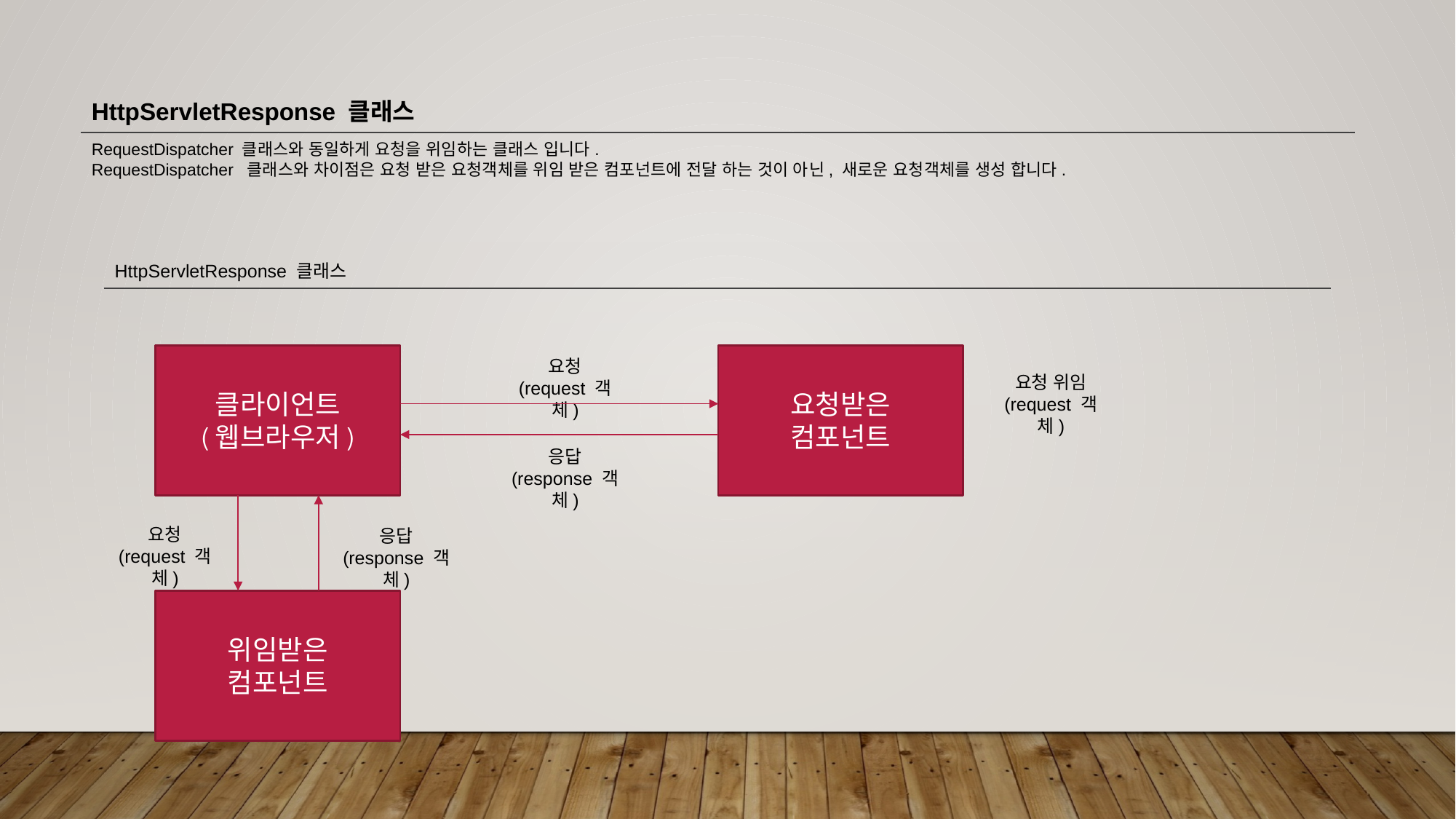

HttpServletResponse 클래스
RequestDispatcher 클래스와 동일하게 요청을 위임하는 클래스 입니다.
RequestDispatcher  클래스와 차이점은 요청 받은 요청객체를 위임 받은 컴포넌트에 전달 하는 것이 아닌, 새로운 요청객체를 생성 합니다.
HttpServletResponse 클래스
요청받은
컴포넌트
클라이언트
(웹브라우저)
요청
(request 객체)
요청 위임
(request 객체)
응답
(response 객체)
요청
(request 객체)
응답
(response 객체)
위임받은
컴포넌트